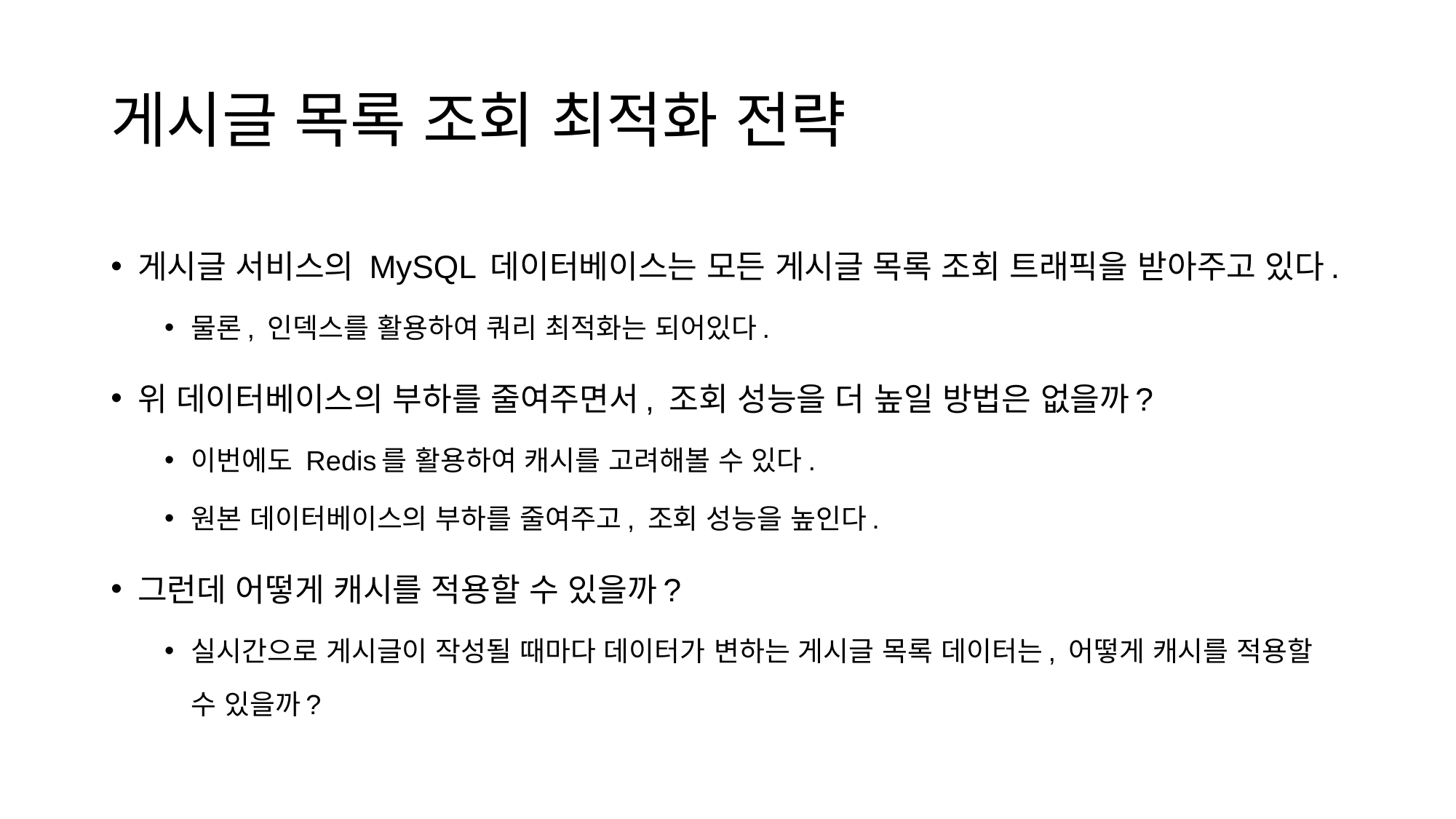

# 게시글 목록 조회 최적화 전략
게시글 서비스의 MySQL 데이터베이스는 모든 게시글 목록 조회 트래픽을 받아주고 있다.
물론, 인덱스를 활용하여 쿼리 최적화는 되어있다.
위 데이터베이스의 부하를 줄여주면서, 조회 성능을 더 높일 방법은 없을까?
이번에도 Redis를 활용하여 캐시를 고려해볼 수 있다.
원본 데이터베이스의 부하를 줄여주고, 조회 성능을 높인다.
그런데 어떻게 캐시를 적용할 수 있을까?
실시간으로 게시글이 작성될 때마다 데이터가 변하는 게시글 목록 데이터는, 어떻게 캐시를 적용할 수 있을까?